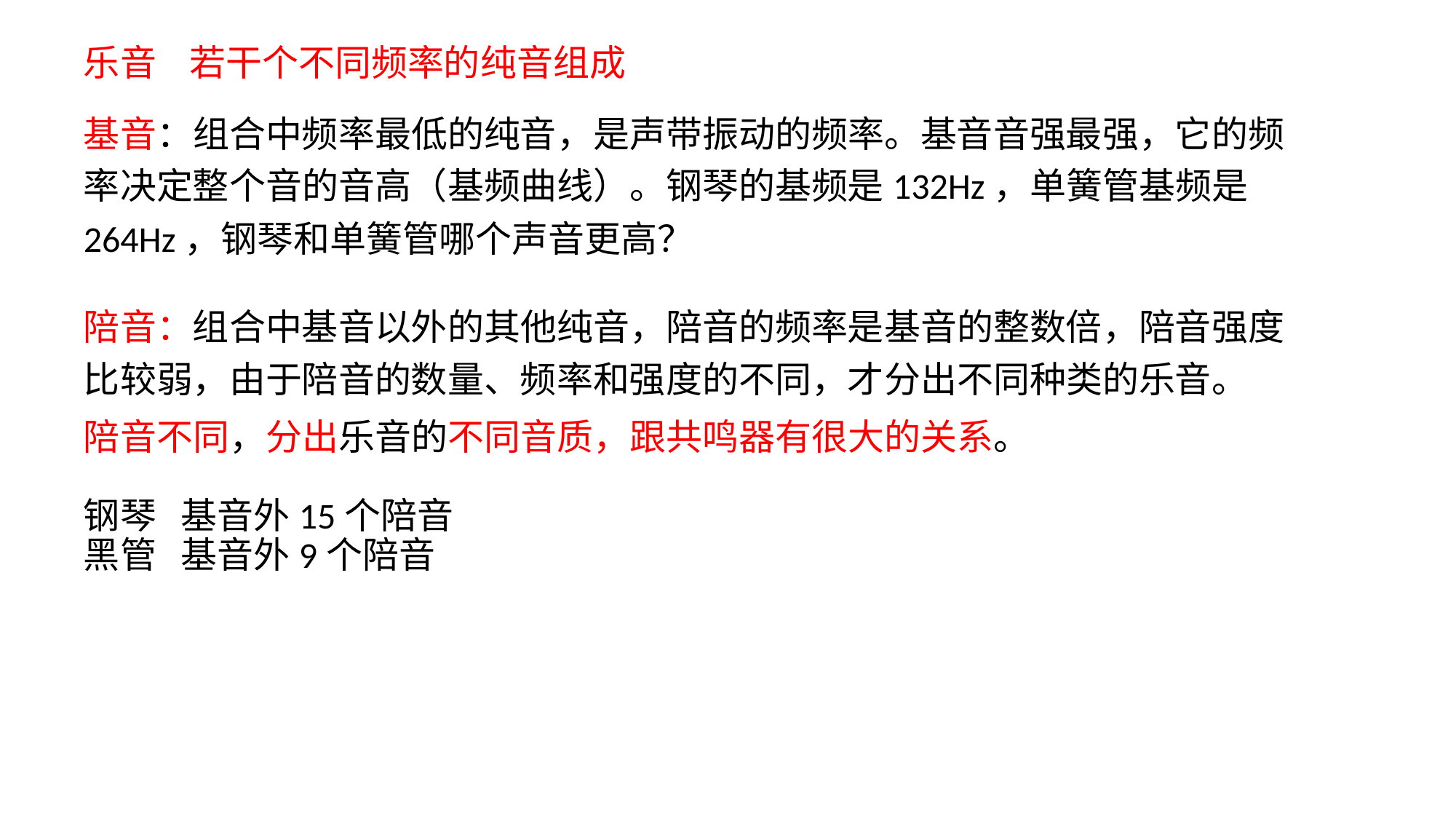

乐音    若干个不同频率的纯音组成
基音：组合中频率最低的纯音，是声带振动的频率。基音音强最强，它的频率决定整个音的音高（基频曲线）。钢琴的基频是132Hz，单簧管基频是264Hz，钢琴和单簧管哪个声音更高？
陪音：组合中基音以外的其他纯音，陪音的频率是基音的整数倍，陪音强度比较弱，由于陪音的数量、频率和强度的不同，才分出不同种类的乐音。
陪音不同，分出乐音的不同音质，跟共鸣器有很大的关系。

钢琴   基音外15个陪音
黑管   基音外9个陪音